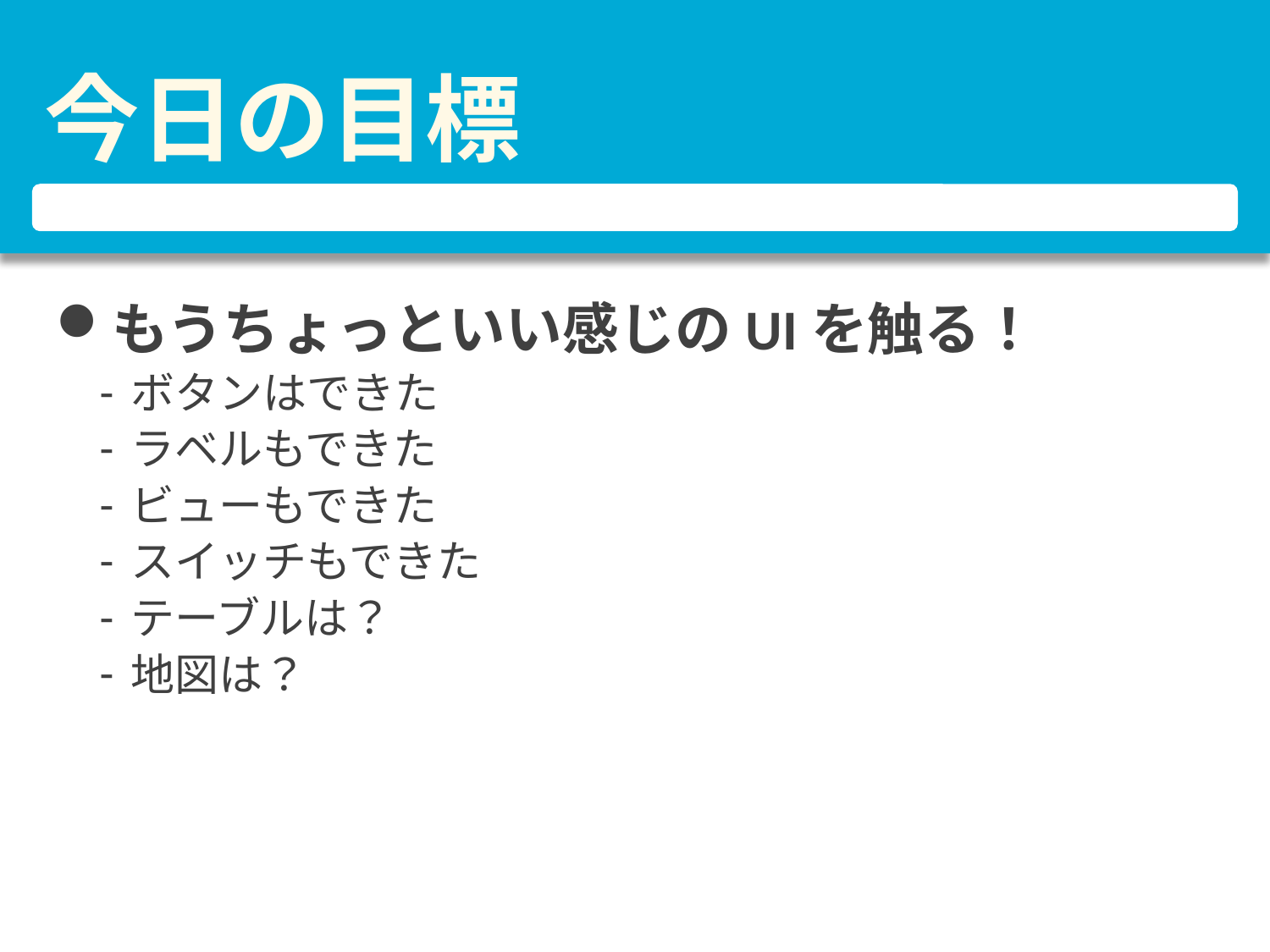

# 今日の目標
もうちょっといい感じのUIを触る！
ボタンはできた
ラベルもできた
ビューもできた
スイッチもできた
テーブルは？
地図は？